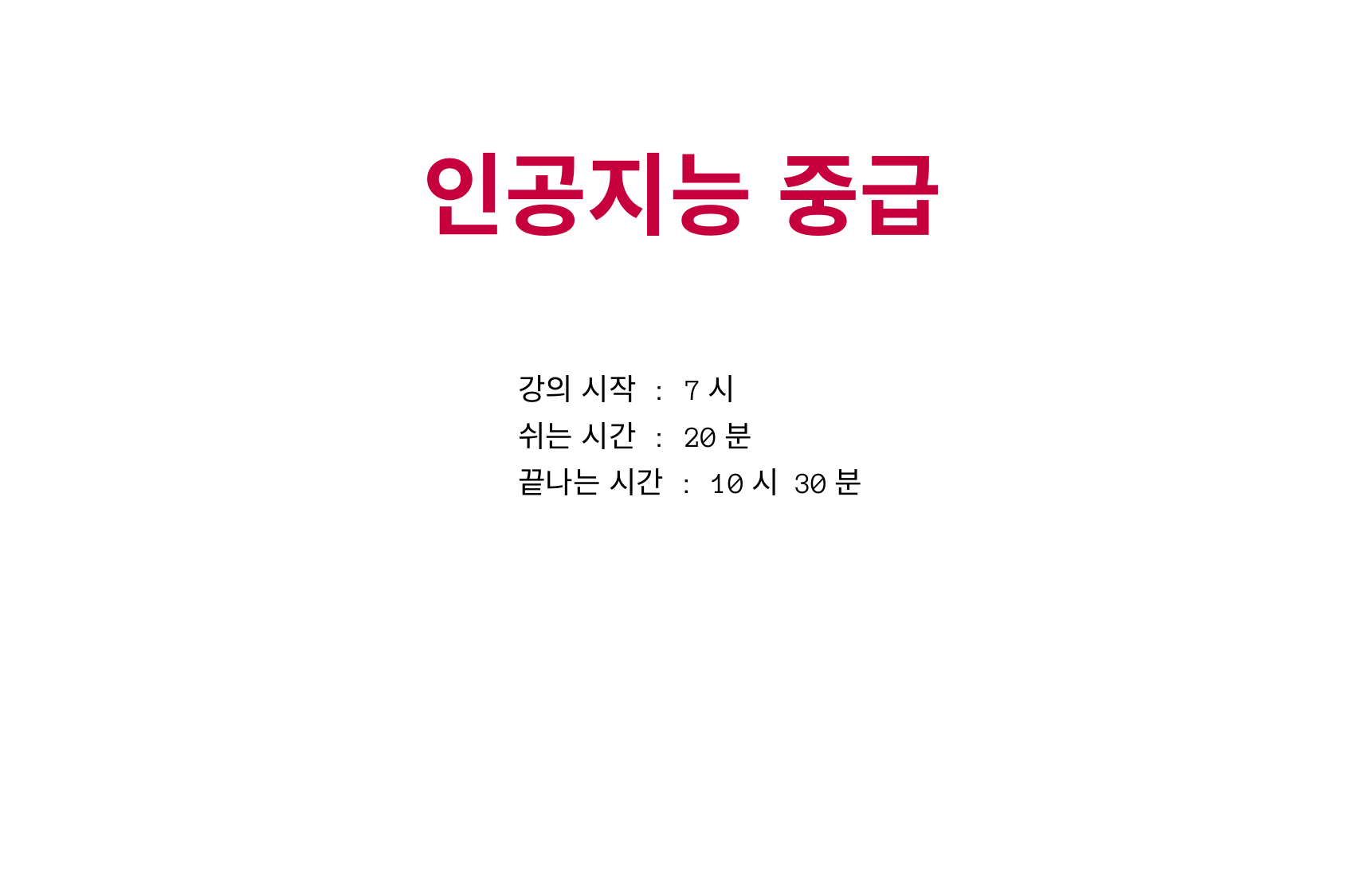

인공지능 중급
강의 시작 : 7시
쉬는 시간 : 20분
끝나는 시간 : 10시 30분